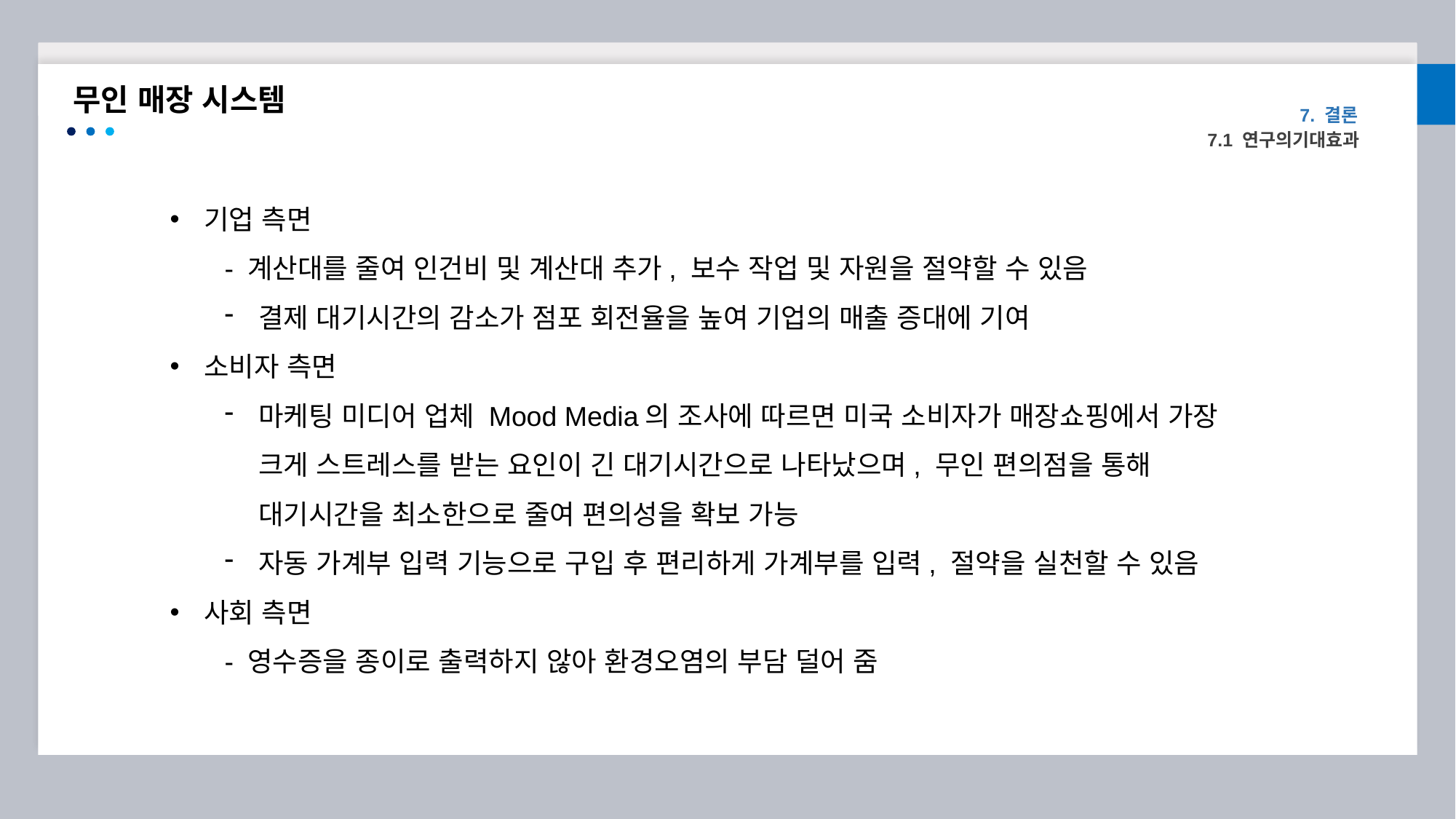

무인 매장 시스템
7. 결론
7.1 연구의기대효과

기업 측면
- 계산대를 줄여 인건비 및 계산대 추가, 보수 작업 및 자원을 절약할 수 있음
결제 대기시간의 감소가 점포 회전율을 높여 기업의 매출 증대에 기여
소비자 측면
마케팅 미디어 업체 Mood Media의 조사에 따르면 미국 소비자가 매장쇼핑에서 가장 크게 스트레스를 받는 요인이 긴 대기시간으로 나타났으며, 무인 편의점을 통해 대기시간을 최소한으로 줄여 편의성을 확보 가능
자동 가계부 입력 기능으로 구입 후 편리하게 가계부를 입력, 절약을 실천할 수 있음
사회 측면
- 영수증을 종이로 출력하지 않아 환경오염의 부담 덜어 줌